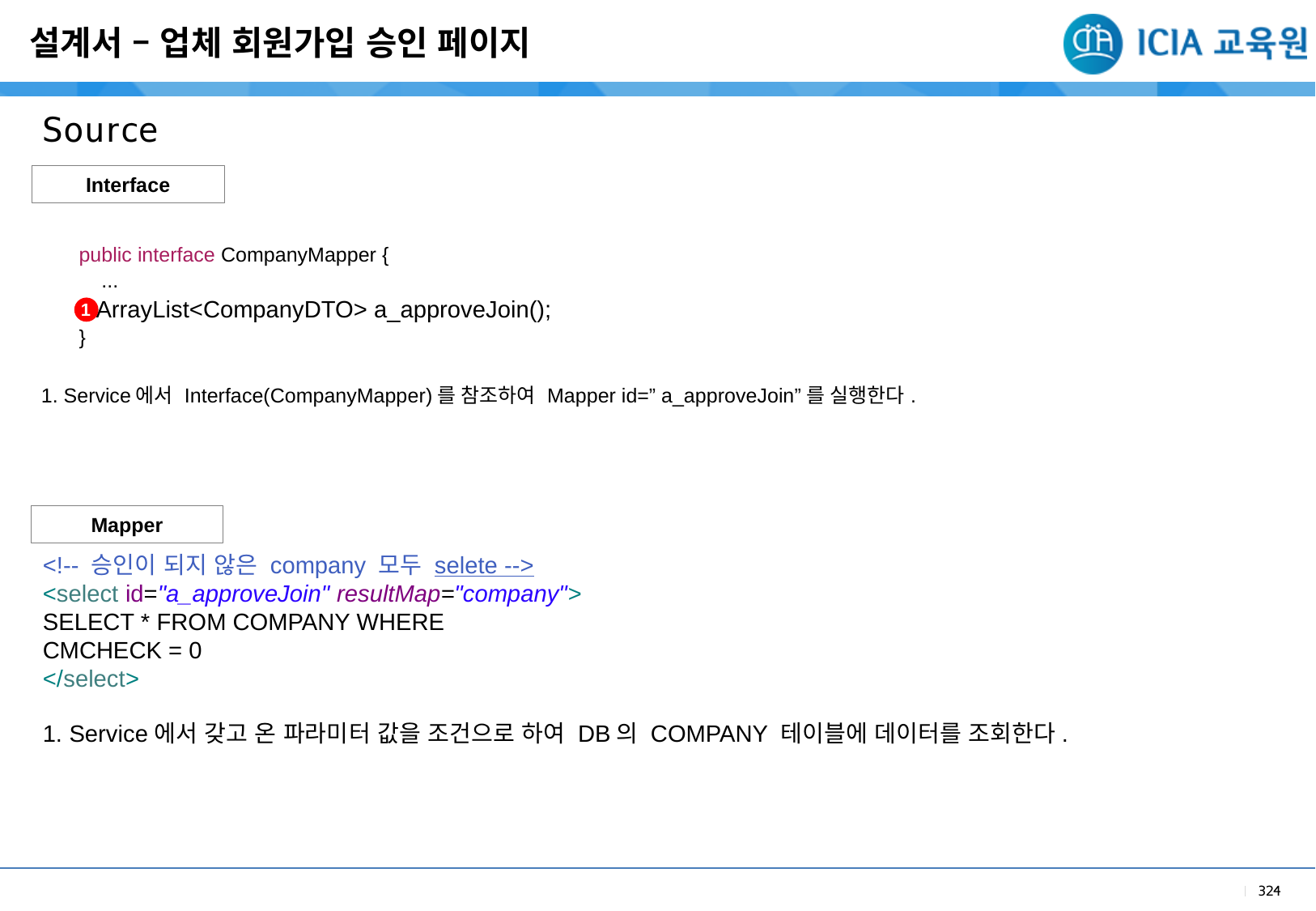

설계서 – 업체 회원가입 승인 페이지
Source
Interface
| public interface CompanyMapper { ... ArrayList<CompanyDTO> a\_approveJoin(); } |
| --- |
| 1. Service에서 Interface(CompanyMapper)를 참조하여 Mapper id=” a\_approveJoin”를 실행한다. |
|  |
1

Mapper
<!-- 승인이 되지 않은 company 모두 selete -->
<select id="a_approveJoin" resultMap="company">
SELECT * FROM COMPANY WHERE
CMCHECK = 0
</select>

1. Service에서 갖고 온 파라미터 값을 조건으로 하여 DB의 COMPANY 테이블에 데이터를 조회한다.